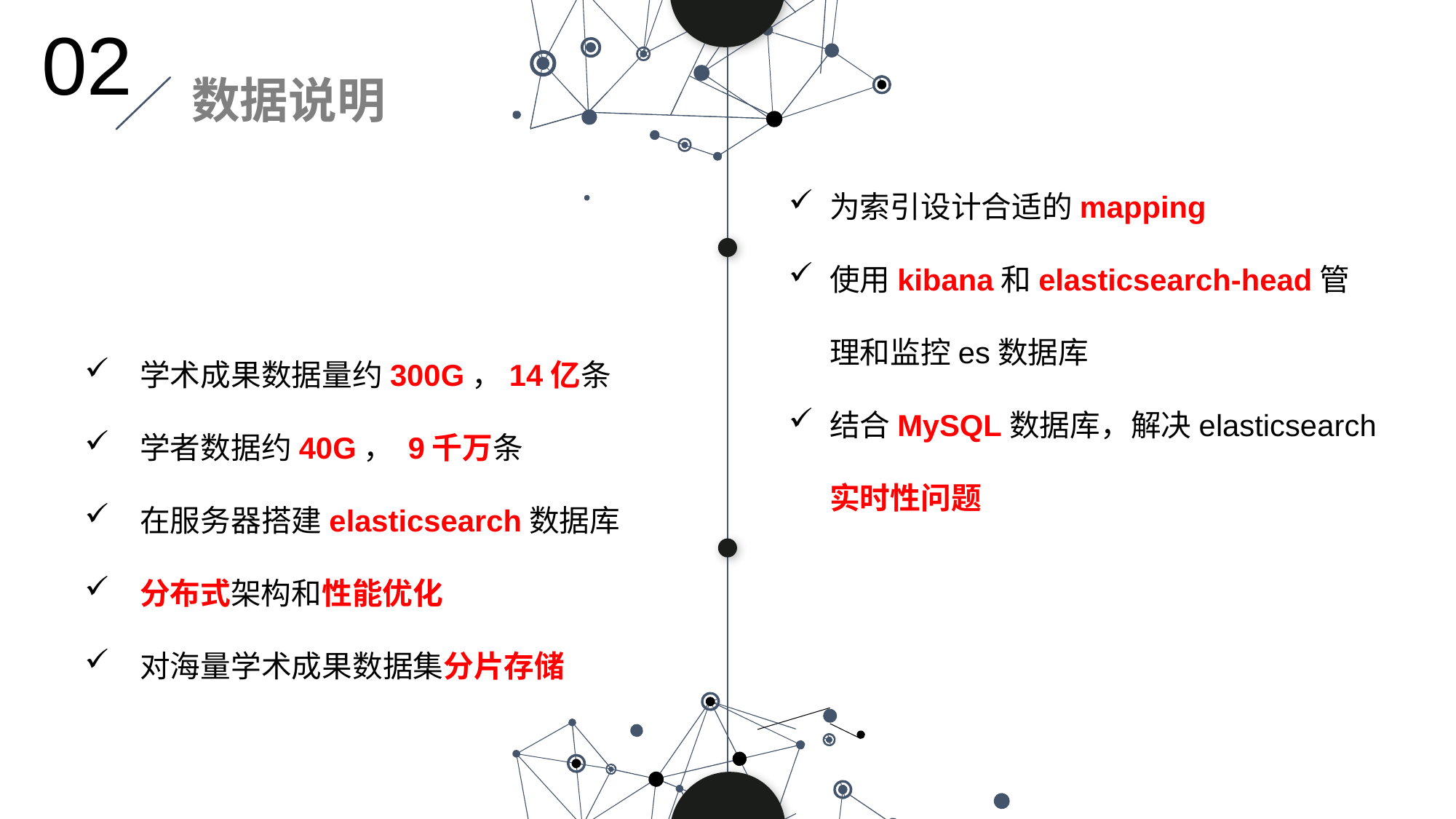

02
数据说明
为索引设计合适的mapping
使用kibana和elasticsearch-head管理和监控es数据库
结合MySQL数据库，解决elasticsearch实时性问题

 学术成果数据量约300G，14亿条
 学者数据约40G， 9千万条
 在服务器搭建elasticsearch数据库
 分布式架构和性能优化
 对海量学术成果数据集分片存储